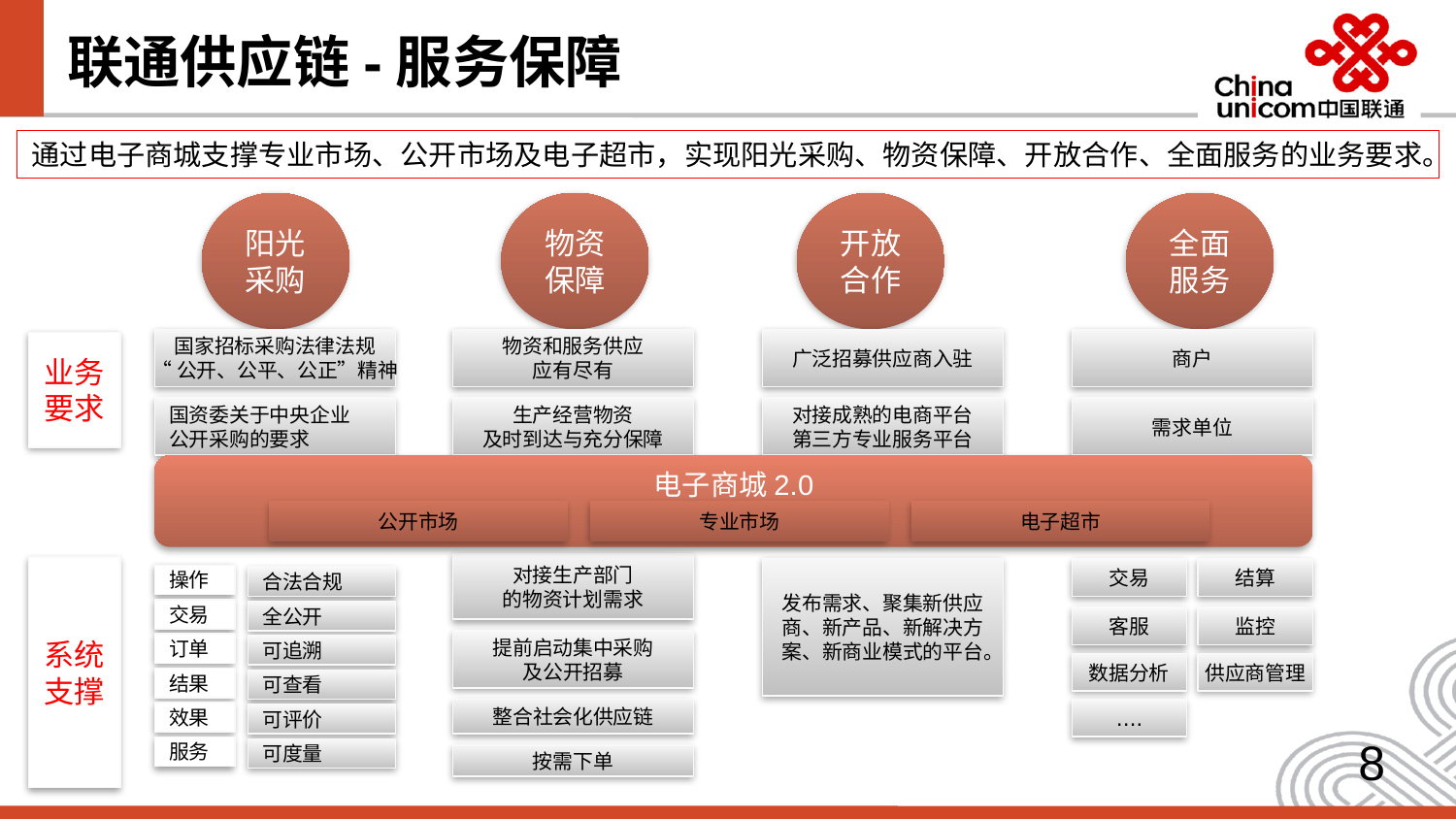

# 联通供应链-服务保障
通过电子商城支撑专业市场、公开市场及电子超市，实现阳光采购、物资保障、开放合作、全面服务的业务要求。
阳光
采购
物资
保障
开放
合作
全面
服务
国家招标采购法律法规
“公开、公平、公正”精神
物资和服务供应
应有尽有
广泛招募供应商入驻
商户
业务
要求
国资委关于中央企业
公开采购的要求
生产经营物资
及时到达与充分保障
对接成熟的电商平台
第三方专业服务平台
需求单位
电子商城2.0
公开市场
专业市场
电子超市
对接生产部门
的物资计划需求
系统
支撑
发布需求、聚集新供应商、新产品、新解决方案、新商业模式的平台。
交易
结算
操作
合法合规
交易
全公开
客服
监控
提前启动集中采购
及公开招募
订单
可追溯
数据分析
供应商管理
结果
可查看
整合社会化供应链
….
效果
可评价
服务
可度量
8
按需下单